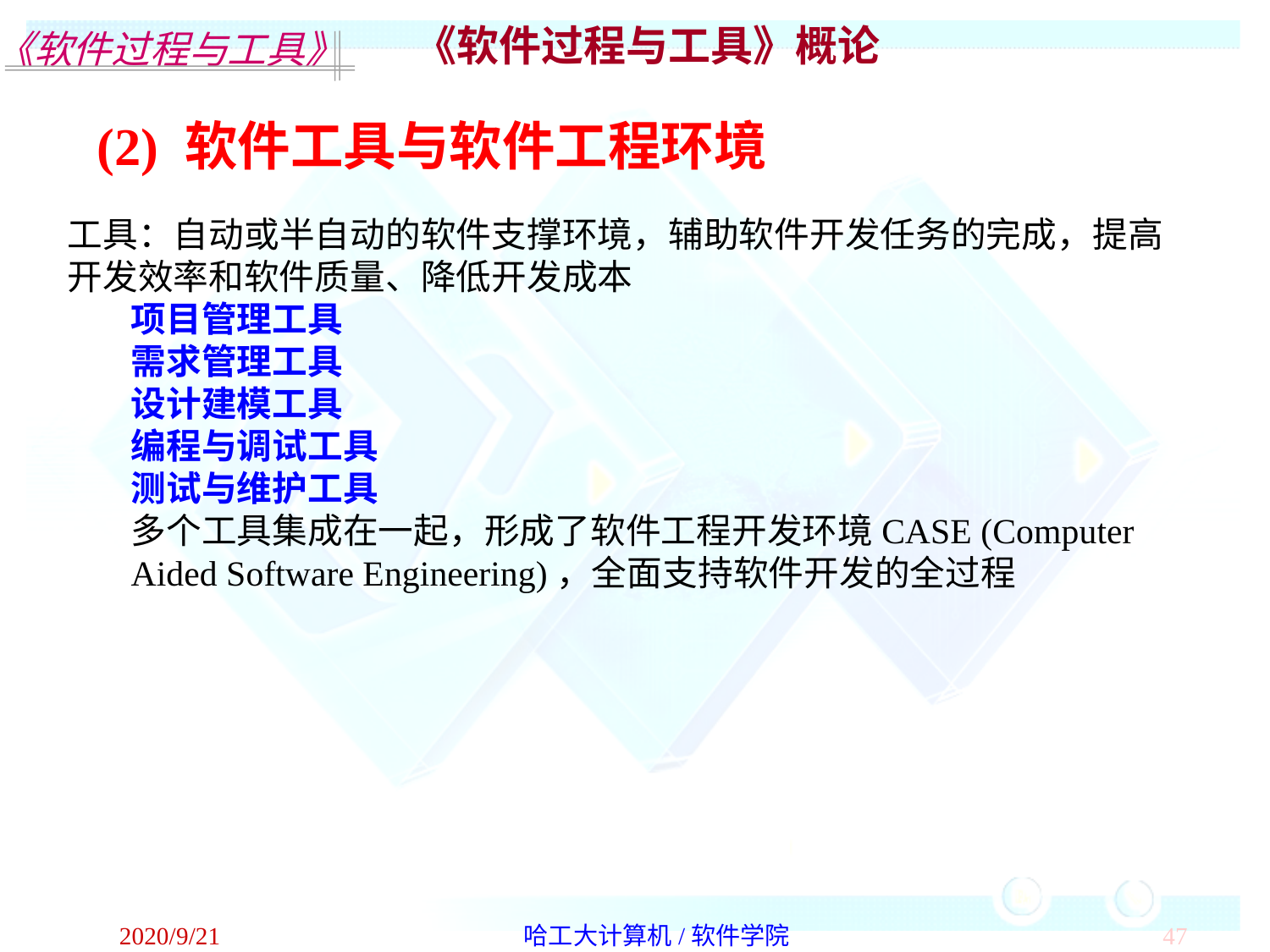

《软件过程与工具》概论
(2) 软件工具与软件工程环境
工具：自动或半自动的软件支撑环境，辅助软件开发任务的完成，提高开发效率和软件质量、降低开发成本
项目管理工具
需求管理工具
设计建模工具
编程与调试工具
测试与维护工具
多个工具集成在一起，形成了软件工程开发环境CASE (Computer Aided Software Engineering)，全面支持软件开发的全过程